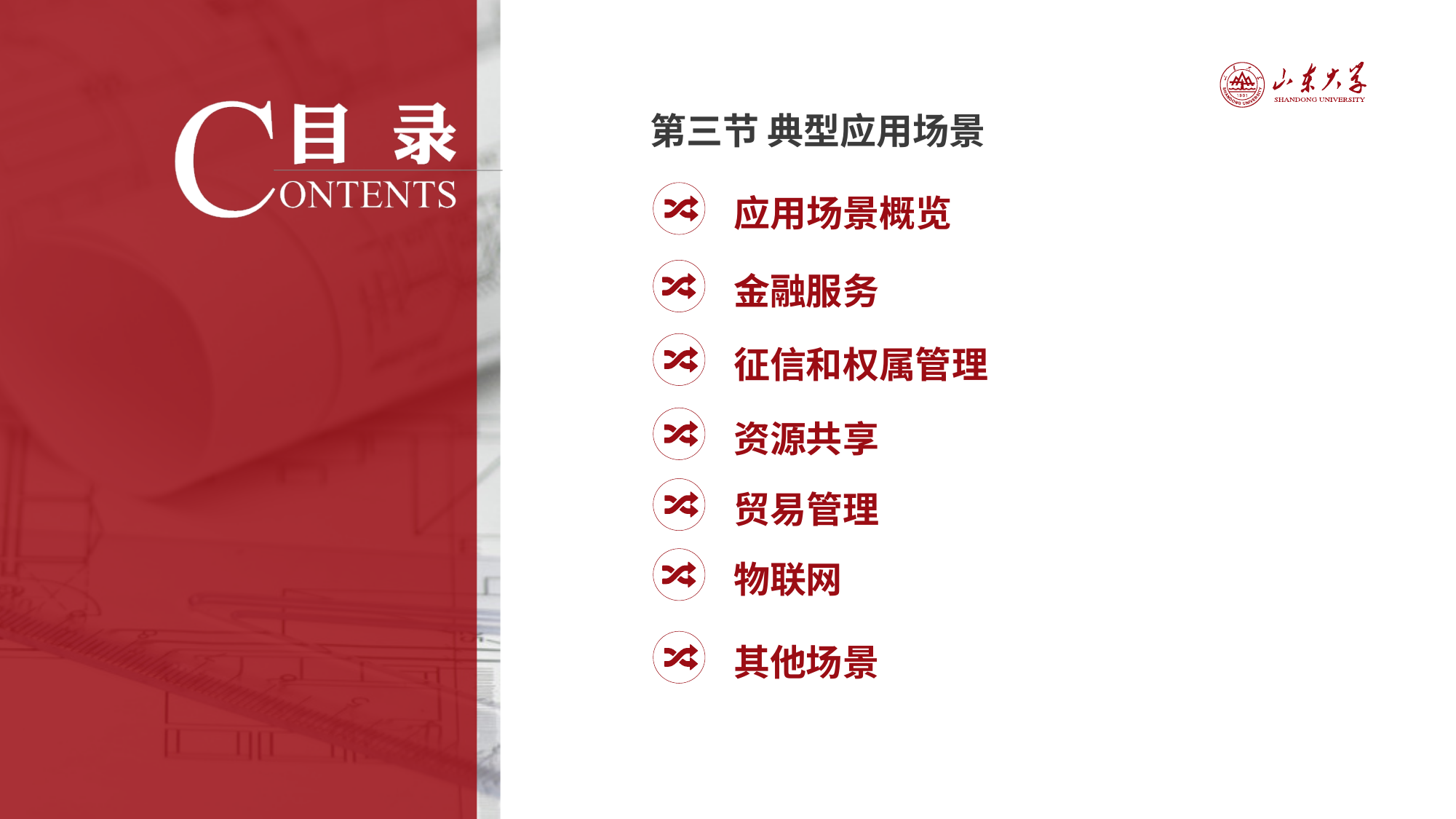

第三节 典型应用场景
应用场景概览

金融服务

征信和权属管理

资源共享

贸易管理

物联网

其他场景